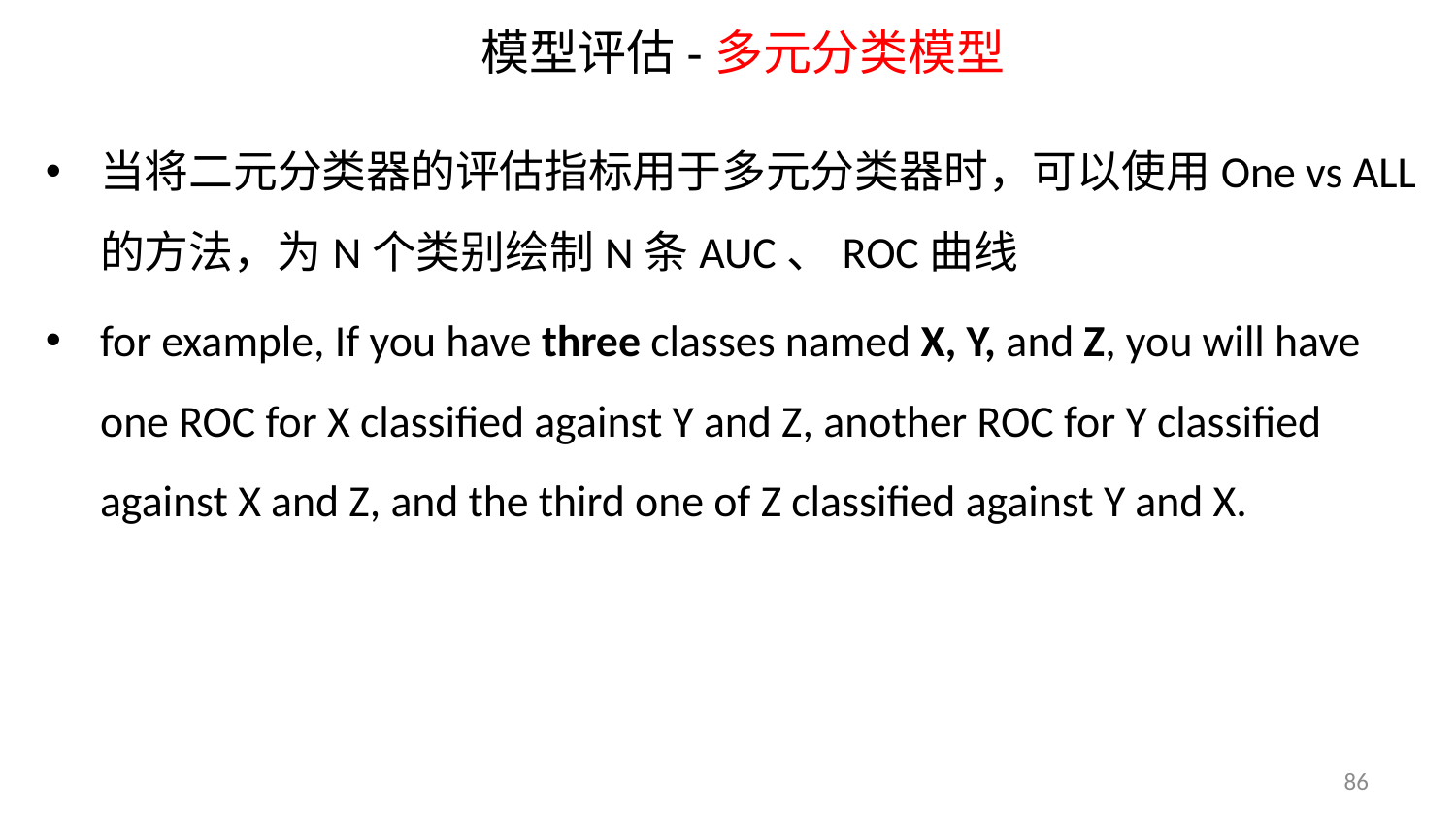

# 模型评估-多元分类模型
当将二元分类器的评估指标用于多元分类器时，可以使用One vs ALL 的方法，为N个类别绘制N条AUC、ROC曲线
for example, If you have three classes named X, Y, and Z, you will have one ROC for X classified against Y and Z, another ROC for Y classified against X and Z, and the third one of Z classified against Y and X.

86